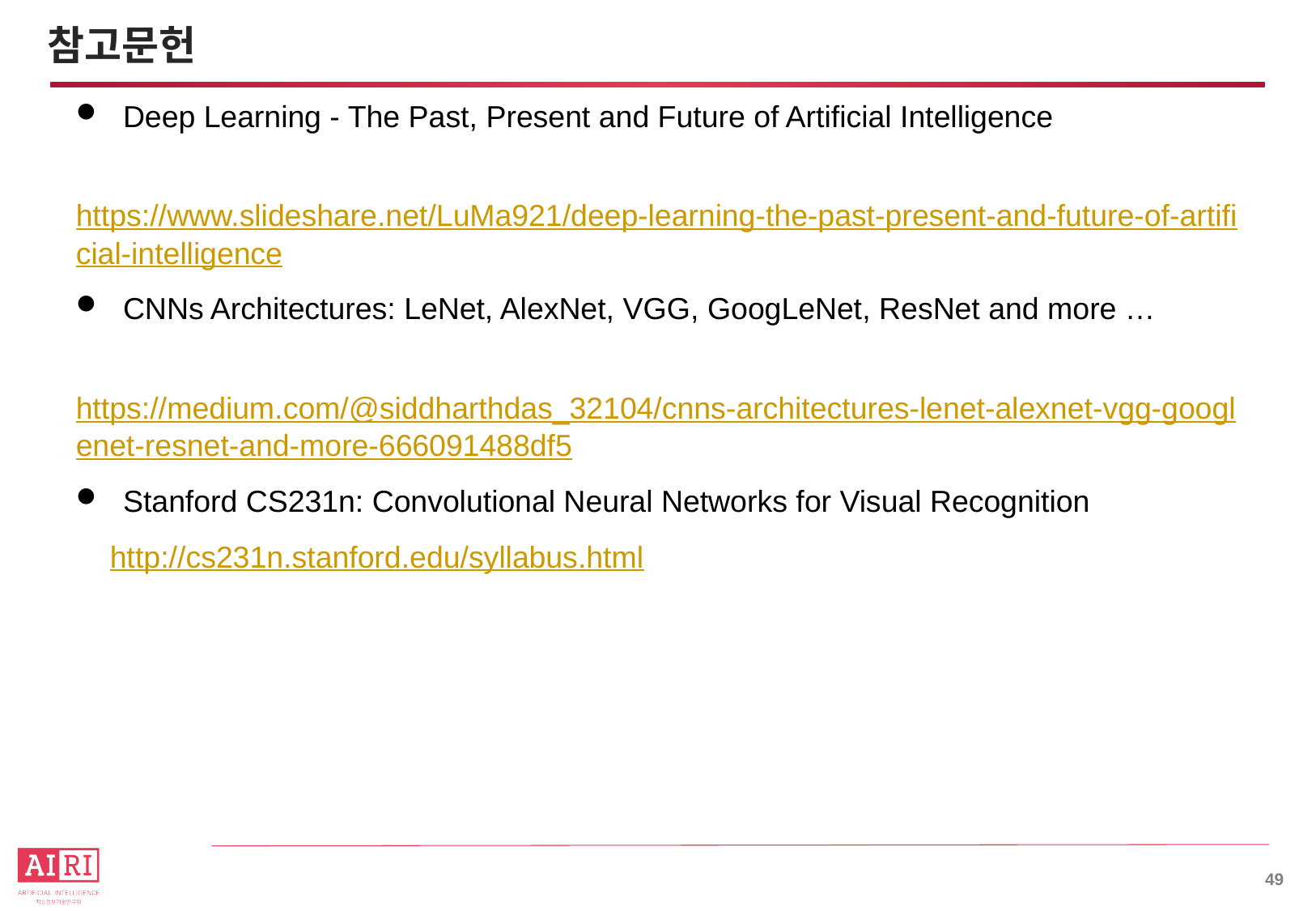

# 참고문헌
Deep Learning - The Past, Present and Future of Artificial Intelligence
     https://www.slideshare.net/LuMa921/deep-learning-the-past-present-and-future-of-artificial-intelligence
CNNs Architectures: LeNet, AlexNet, VGG, GoogLeNet, ResNet and more …
    https://medium.com/@siddharthdas_32104/cnns-architectures-lenet-alexnet-vgg-googlenet-resnet-and-more-666091488df5
Stanford CS231n: Convolutional Neural Networks for Visual Recognition
    http://cs231n.stanford.edu/syllabus.html